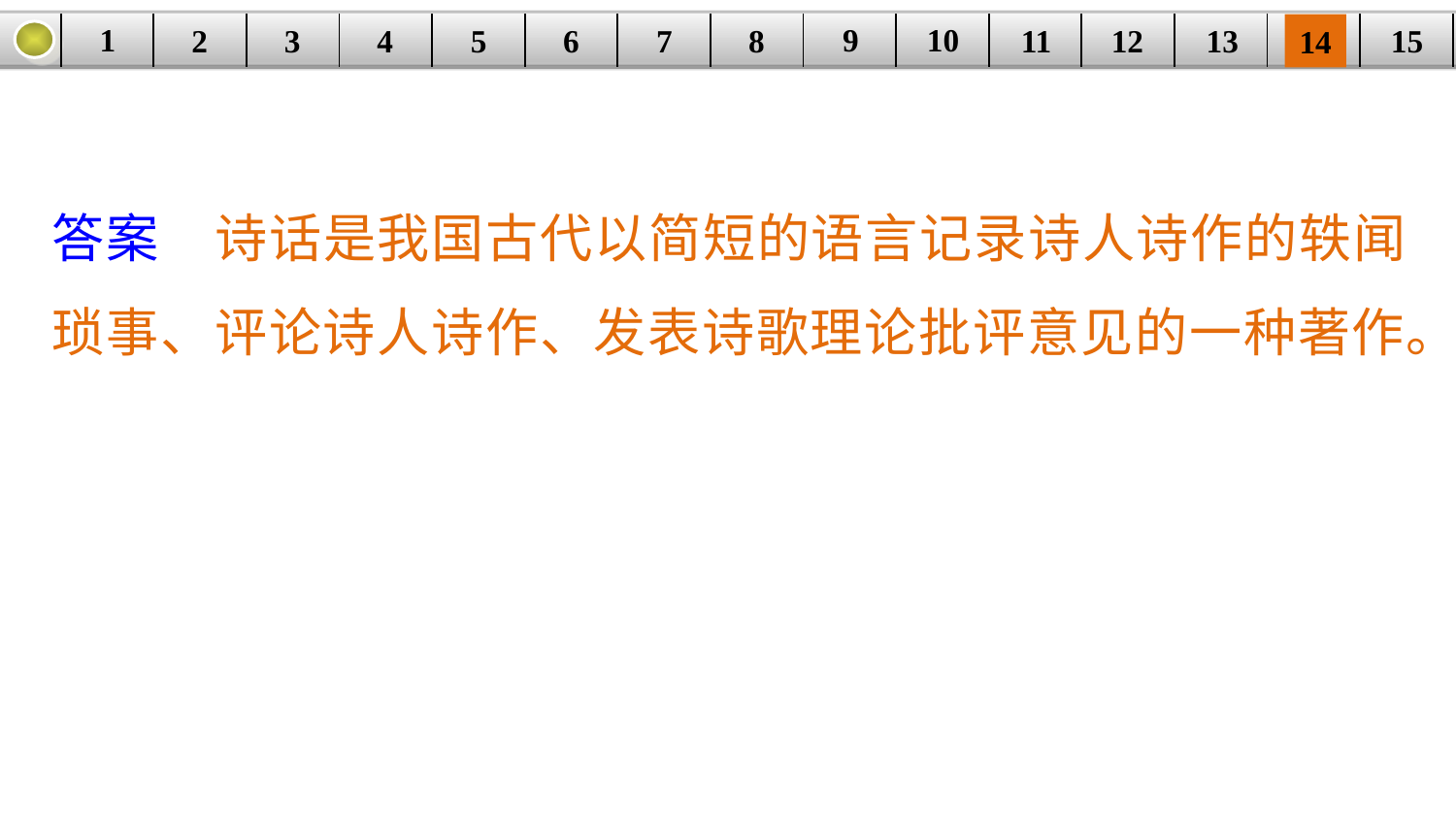

9
10
1
3
4
5
6
8
11
2
12
15
|  |  |  |  |  |  |  |  |  |  |  |  |  |  |  |
| --- | --- | --- | --- | --- | --- | --- | --- | --- | --- | --- | --- | --- | --- | --- |
7
13
14

答案　诗话是我国古代以简短的语言记录诗人诗作的轶闻琐事、评论诗人诗作、发表诗歌理论批评意见的一种著作。